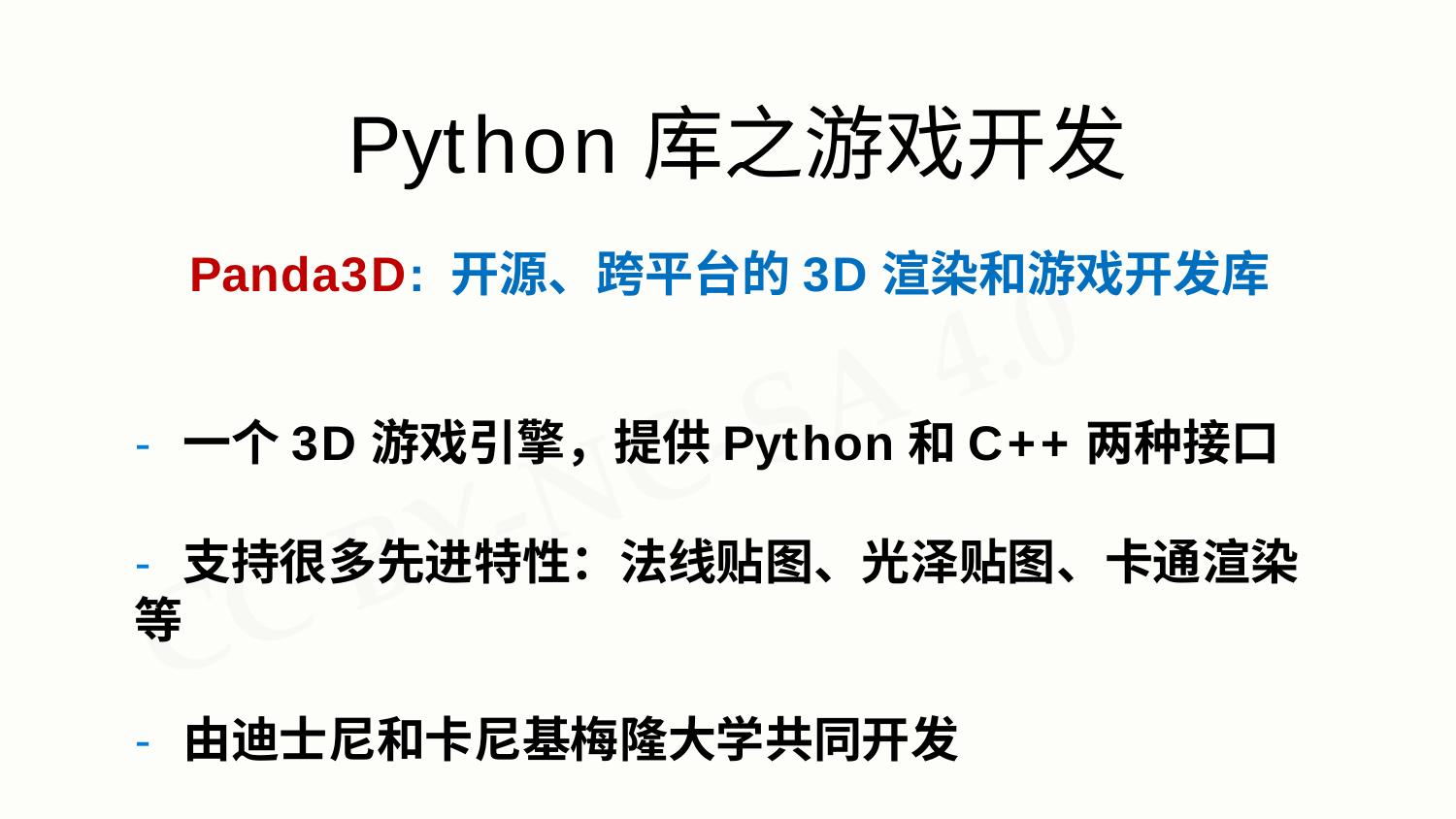

# Python库之游戏开发
Panda3D: 开源、跨平台的3D渲染和游戏开发库

- 一个3D游戏引擎，提供Python和C++两种接口

- 支持很多先进特性：法线贴图、光泽贴图、卡通渲染等

- 由迪士尼和卡尼基梅隆大学共同开发